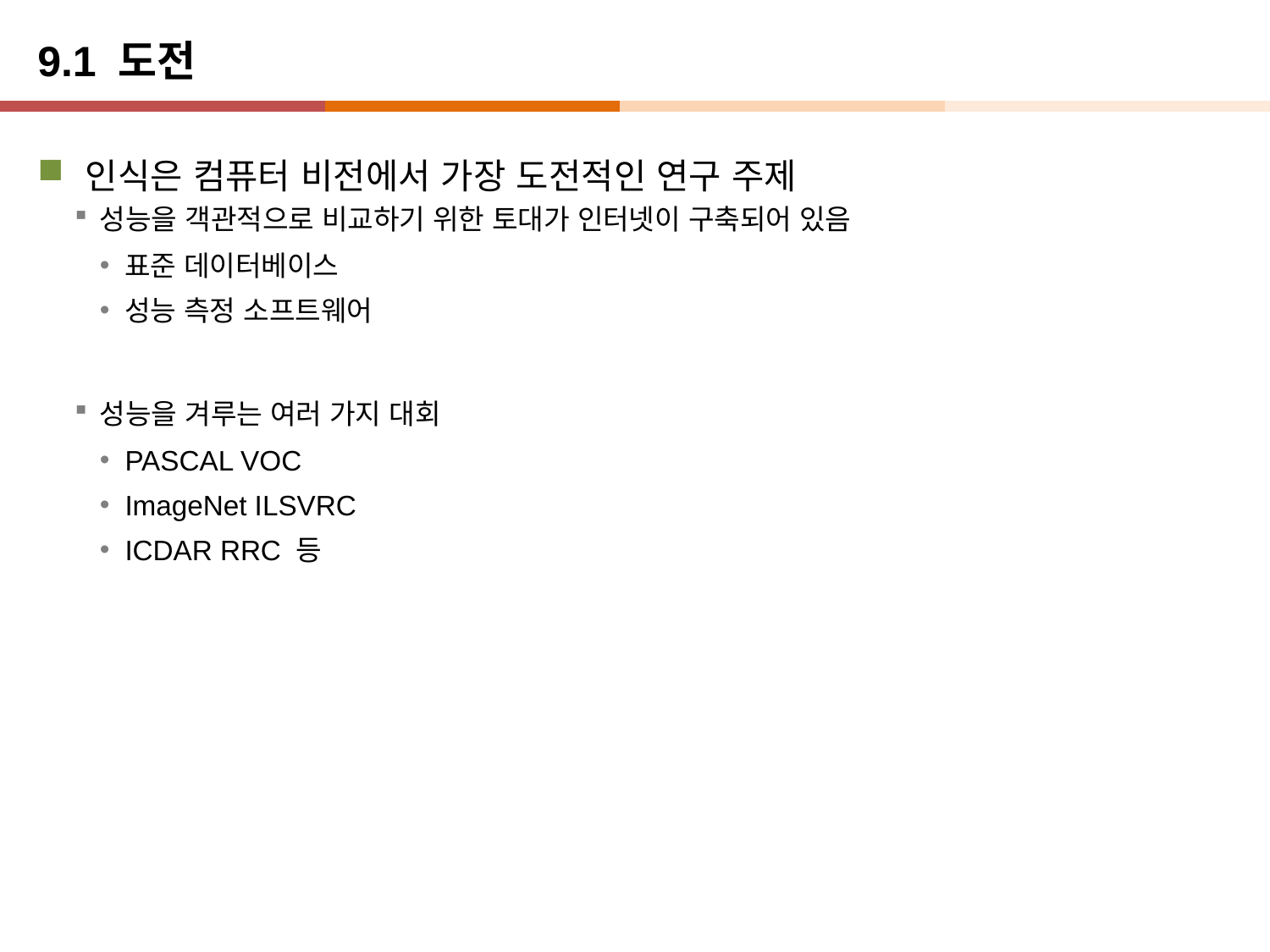

# 9.1 도전
인식은 컴퓨터 비전에서 가장 도전적인 연구 주제
성능을 객관적으로 비교하기 위한 토대가 인터넷이 구축되어 있음
표준 데이터베이스
성능 측정 소프트웨어

성능을 겨루는 여러 가지 대회
PASCAL VOC
ImageNet ILSVRC
ICDAR RRC 등